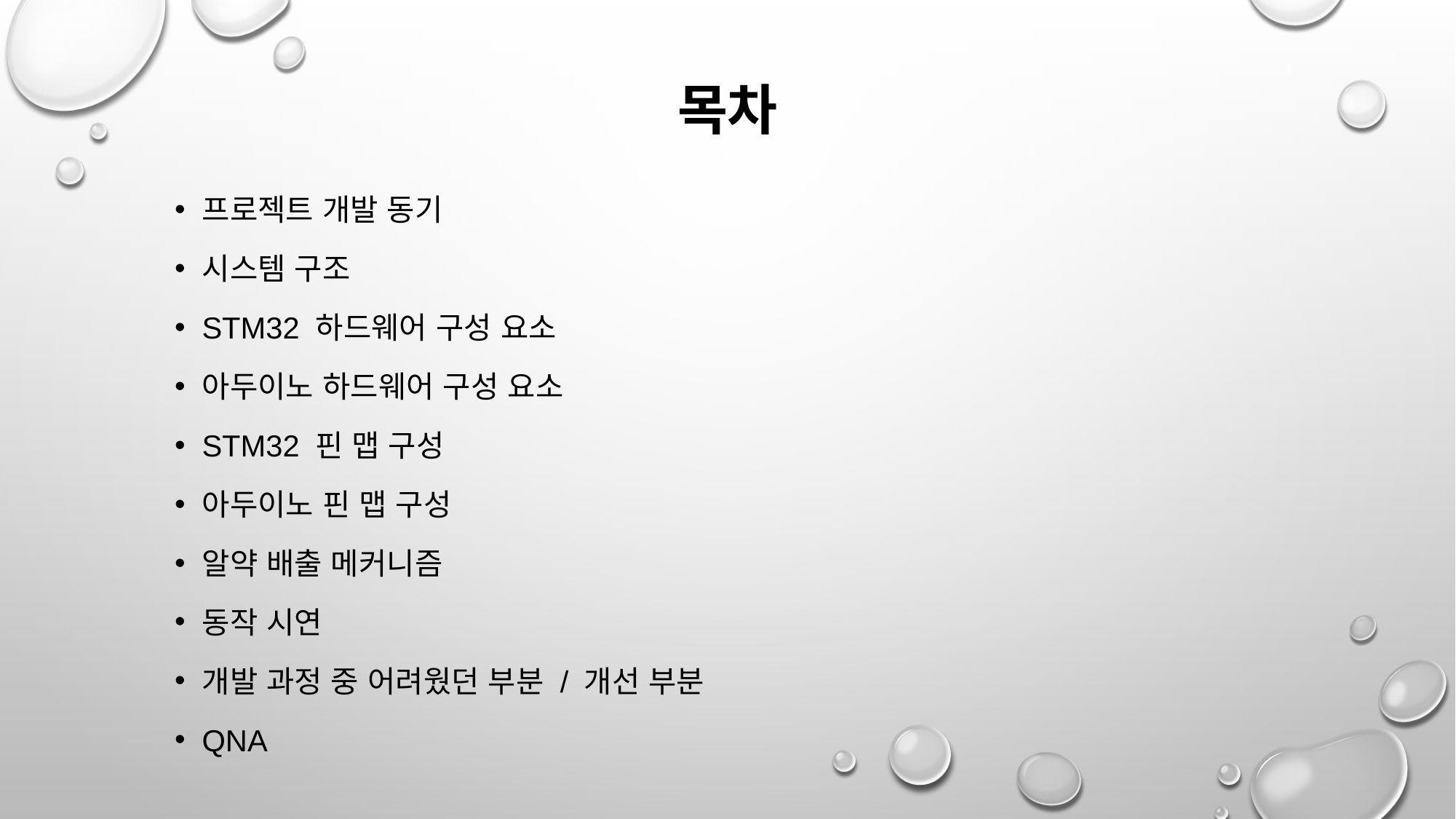

# 목차
프로젝트 개발 동기
시스템 구조
STM32 하드웨어 구성 요소
아두이노 하드웨어 구성 요소
STM32 핀 맵 구성
아두이노 핀 맵 구성
알약 배출 메커니즘
동작 시연
개발 과정 중 어려웠던 부분 / 개선 부분
QnA